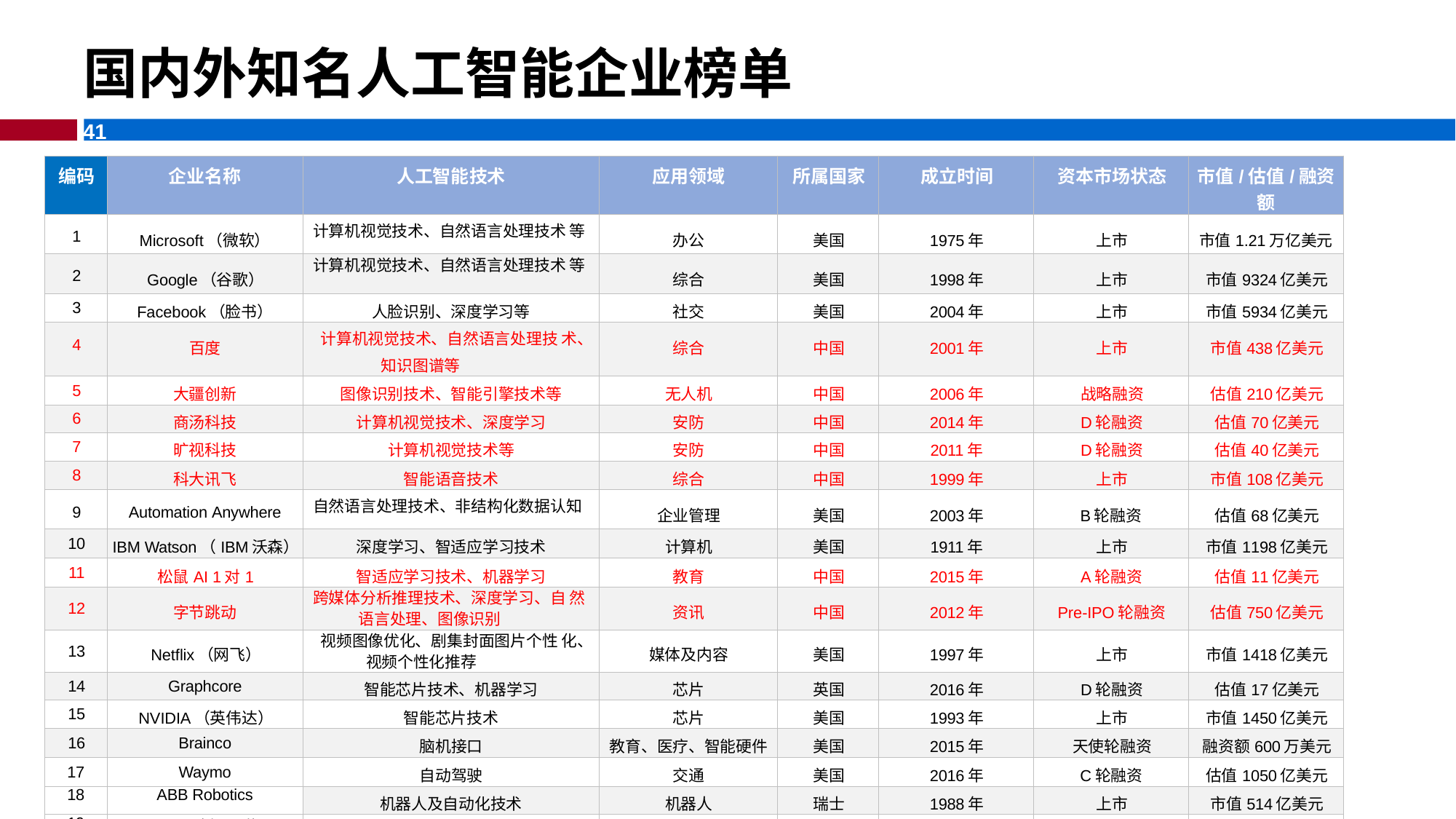

国内外知名人工智能企业榜单
| 编码 | 企业名称 | 人工智能技术 | 应用领域 | 所属国家 | 成立时间 | 资本市场状态 | 市值/估值/融资额 |
| --- | --- | --- | --- | --- | --- | --- | --- |
| 1 | Microsoft（微软） | 计算机视觉技术、自然语言处理技术 等 | 办公 | 美国 | 1975年 | 上市 | 市值1.21万亿美元 |
| 2 | Google（谷歌） | 计算机视觉技术、自然语言处理技术 等 | 综合 | 美国 | 1998年 | 上市 | 市值9324亿美元 |
| 3 | Facebook（脸书） | 人脸识别、深度学习等 | 社交 | 美国 | 2004年 | 上市 | 市值5934亿美元 |
| 4 | 百度 | 计算机视觉技术、自然语言处理技 术、知识图谱等 | 综合 | 中国 | 2001年 | 上市 | 市值438亿美元 |
| 5 | 大疆创新 | 图像识别技术、智能引擎技术等 | 无人机 | 中国 | 2006年 | 战略融资 | 估值210亿美元 |
| 6 | 商汤科技 | 计算机视觉技术、深度学习 | 安防 | 中国 | 2014年 | D轮融资 | 估值70亿美元 |
| 7 | 旷视科技 | 计算机视觉技术等 | 安防 | 中国 | 2011年 | D轮融资 | 估值40亿美元 |
| 8 | 科大讯飞 | 智能语音技术 | 综合 | 中国 | 1999年 | 上市 | 市值108亿美元 |
| 9 | Automation Anywhere | 自然语言处理技术、非结构化数据认知 | 企业管理 | 美国 | 2003年 | B轮融资 | 估值68亿美元 |
| 10 | IBM Watson（IBM沃森） | 深度学习、智适应学习技术 | 计算机 | 美国 | 1911年 | 上市 | 市值1198亿美元 |
| 11 | 松鼠AI 1对1 | 智适应学习技术、机器学习 | 教育 | 中国 | 2015年 | A轮融资 | 估值11亿美元 |
| 12 | 字节跳动 | 跨媒体分析推理技术、深度学习、自 然语言处理、图像识别 | 资讯 | 中国 | 2012年 | Pre-IPO轮融资 | 估值750亿美元 |
| 13 | Netflix（网飞） | 视频图像优化、剧集封面图片个性 化、视频个性化推荐 | 媒体及内容 | 美国 | 1997年 | 上市 | 市值1418亿美元 |
| 14 | Graphcore | 智能芯片技术、机器学习 | 芯片 | 英国 | 2016年 | D轮融资 | 估值17亿美元 |
| 15 | NVIDIA（英伟达） | 智能芯片技术 | 芯片 | 美国 | 1993年 | 上市 | 市值1450亿美元 |
| 16 | Brainco | 脑机接口 | 教育、医疗、智能硬件 | 美国 | 2015年 | 天使轮融资 | 融资额600万美元 |
| 17 | Waymo | 自动驾驶 | 交通 | 美国 | 2016年 | C轮融资 | 估值1050亿美元 |
| 18 | ABB Robotics | 机器人及自动化技术 | 机器人 | 瑞士 | 1988年 | 上市 | 市值514亿美元 |
| 19 | Fanuc（发那科） | 机器人技术 | 制造 | 日本 | 1956年 | 上市 | 市值362亿美元 |
| 20 | Preferred Networks | 深度学习、机器学习技术 | 物联网 | 日本 | 2016年 | C轮融资 | 估值20亿美元 |